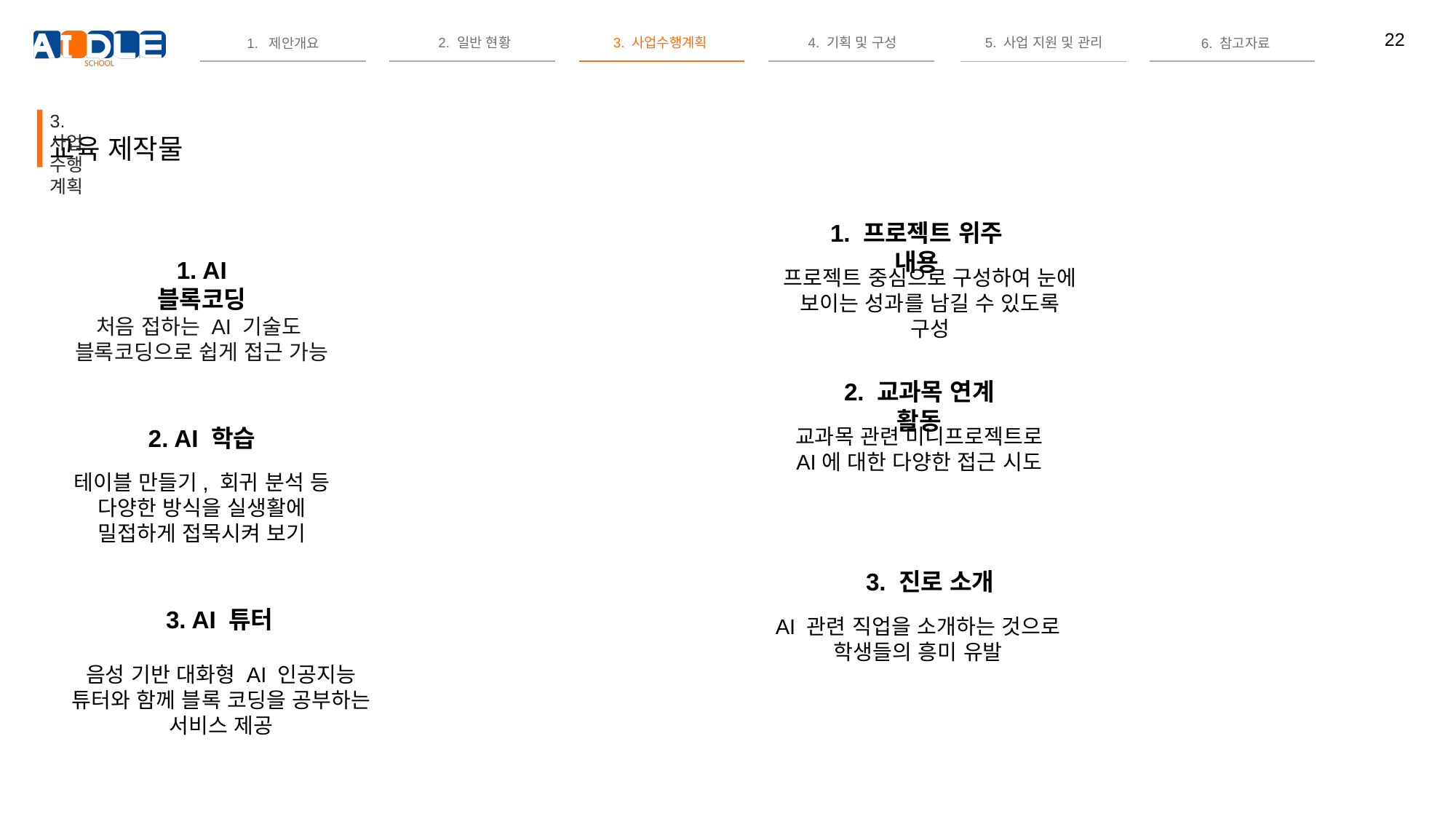

3. 사업 수행 계획
교육 제작물
1. 프로젝트 위주 내용
1. AI 블록코딩
프로젝트 중심으로 구성하여 눈에 보이는 성과를 남길 수 있도록 구성
처음 접하는 AI 기술도
블록코딩으로 쉽게 접근 가능
2. 교과목 연계 활동
2. AI 학습
교과목 관련 미니프로젝트로
AI에 대한 다양한 접근 시도
테이블 만들기, 회귀 분석 등
다양한 방식을 실생활에 밀접하게 접목시켜 보기
3. 진로 소개
3. AI 튜터
AI 관련 직업을 소개하는 것으로
학생들의 흥미 유발
음성 기반 대화형 AI 인공지능 튜터와 함께 블록 코딩을 공부하는 서비스 제공
코디니 소개
워크북 소개